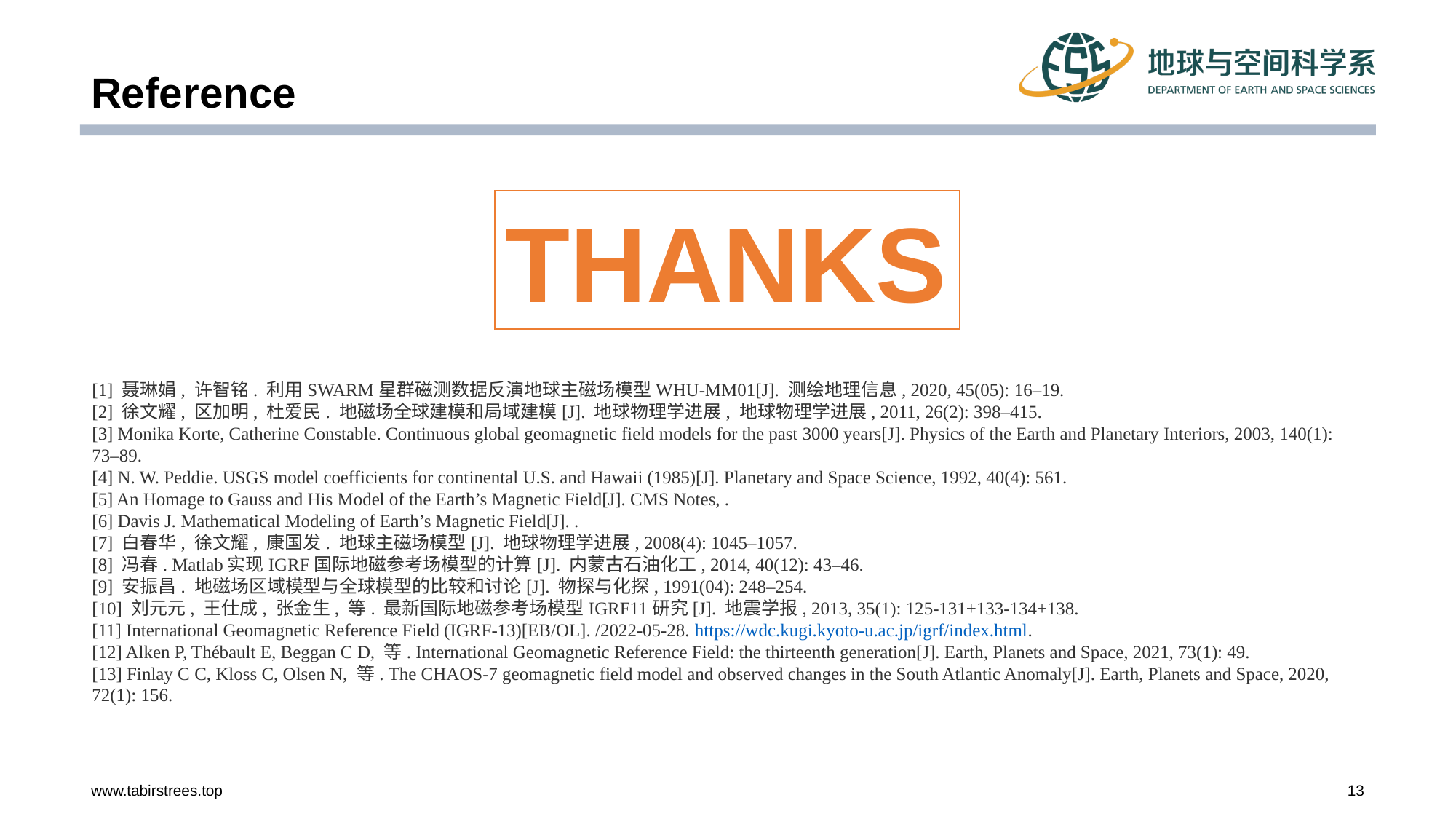

# Reference
THANKS
[1] 聂琳娟, 许智铭. 利用SWARM星群磁测数据反演地球主磁场模型WHU-MM01[J]. 测绘地理信息, 2020, 45(05): 16–19.
[2] 徐文耀, 区加明, 杜爱民. 地磁场全球建模和局域建模[J]. 地球物理学进展, 地球物理学进展, 2011, 26(2): 398–415.
[3] Monika Korte, Catherine Constable. Continuous global geomagnetic field models for the past 3000 years[J]. Physics of the Earth and Planetary Interiors, 2003, 140(1): 73–89.
[4] N. W. Peddie. USGS model coefficients for continental U.S. and Hawaii (1985)[J]. Planetary and Space Science, 1992, 40(4): 561.
[5] An Homage to Gauss and His Model of the Earth’s Magnetic Field[J]. CMS Notes, .
[6] Davis J. Mathematical Modeling of Earth’s Magnetic Field[J]. .
[7] 白春华, 徐文耀, 康国发. 地球主磁场模型[J]. 地球物理学进展, 2008(4): 1045–1057.
[8] 冯春. Matlab实现IGRF国际地磁参考场模型的计算[J]. 内蒙古石油化工, 2014, 40(12): 43–46.
[9] 安振昌. 地磁场区域模型与全球模型的比较和讨论[J]. 物探与化探, 1991(04): 248–254.
[10] 刘元元, 王仕成, 张金生, 等. 最新国际地磁参考场模型IGRF11研究[J]. 地震学报, 2013, 35(1): 125-131+133-134+138.
[11] International Geomagnetic Reference Field (IGRF-13)[EB/OL]. /2022-05-28. https://wdc.kugi.kyoto-u.ac.jp/igrf/index.html.
[12] Alken P, Thébault E, Beggan C D, 等. International Geomagnetic Reference Field: the thirteenth generation[J]. Earth, Planets and Space, 2021, 73(1): 49.
[13] Finlay C C, Kloss C, Olsen N, 等. The CHAOS-7 geomagnetic field model and observed changes in the South Atlantic Anomaly[J]. Earth, Planets and Space, 2020, 72(1): 156.

www.tabirstrees.top
13